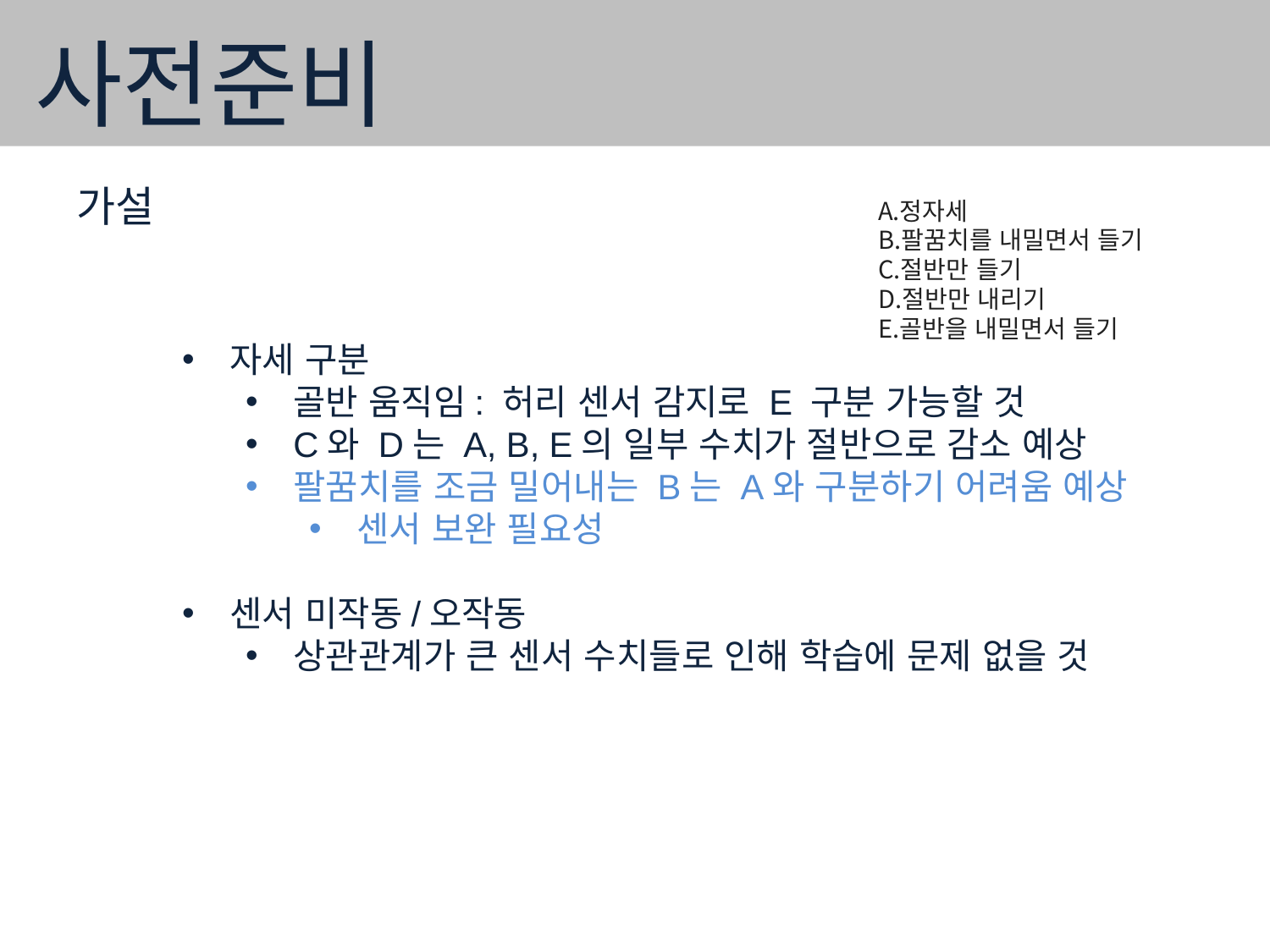

사전준비
가설
정자세
팔꿈치를 내밀면서 들기
절반만 들기
절반만 내리기
골반을 내밀면서 들기
자세 구분
골반 움직임: 허리 센서 감지로 E 구분 가능할 것
C와 D는 A, B, E의 일부 수치가 절반으로 감소 예상
팔꿈치를 조금 밀어내는 B는 A와 구분하기 어려움 예상
센서 보완 필요성

센서 미작동/오작동
상관관계가 큰 센서 수치들로 인해 학습에 문제 없을 것